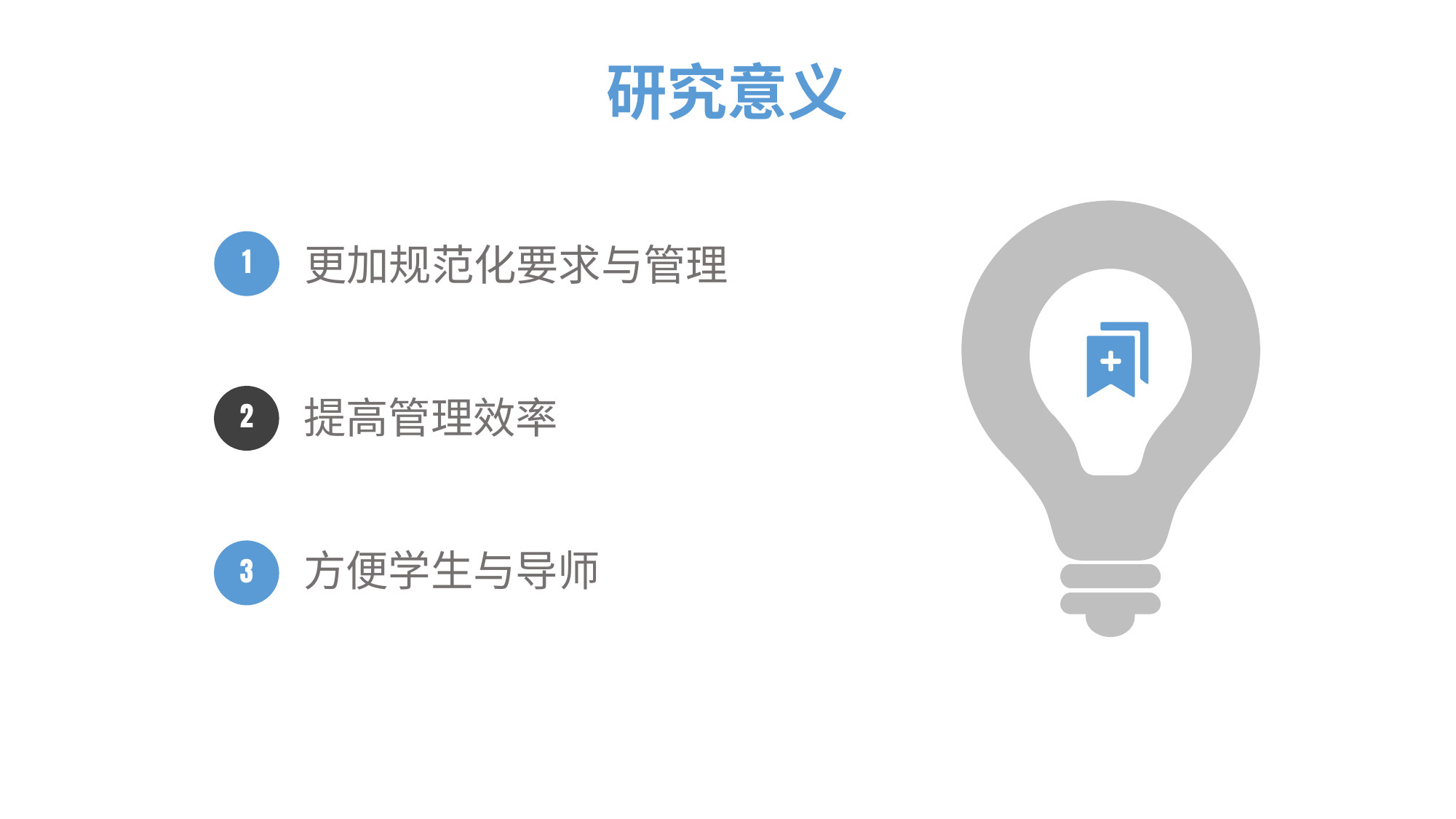

研究意义

1
更加规范化要求与管理
提高管理效率
2
方便学生与导师
3